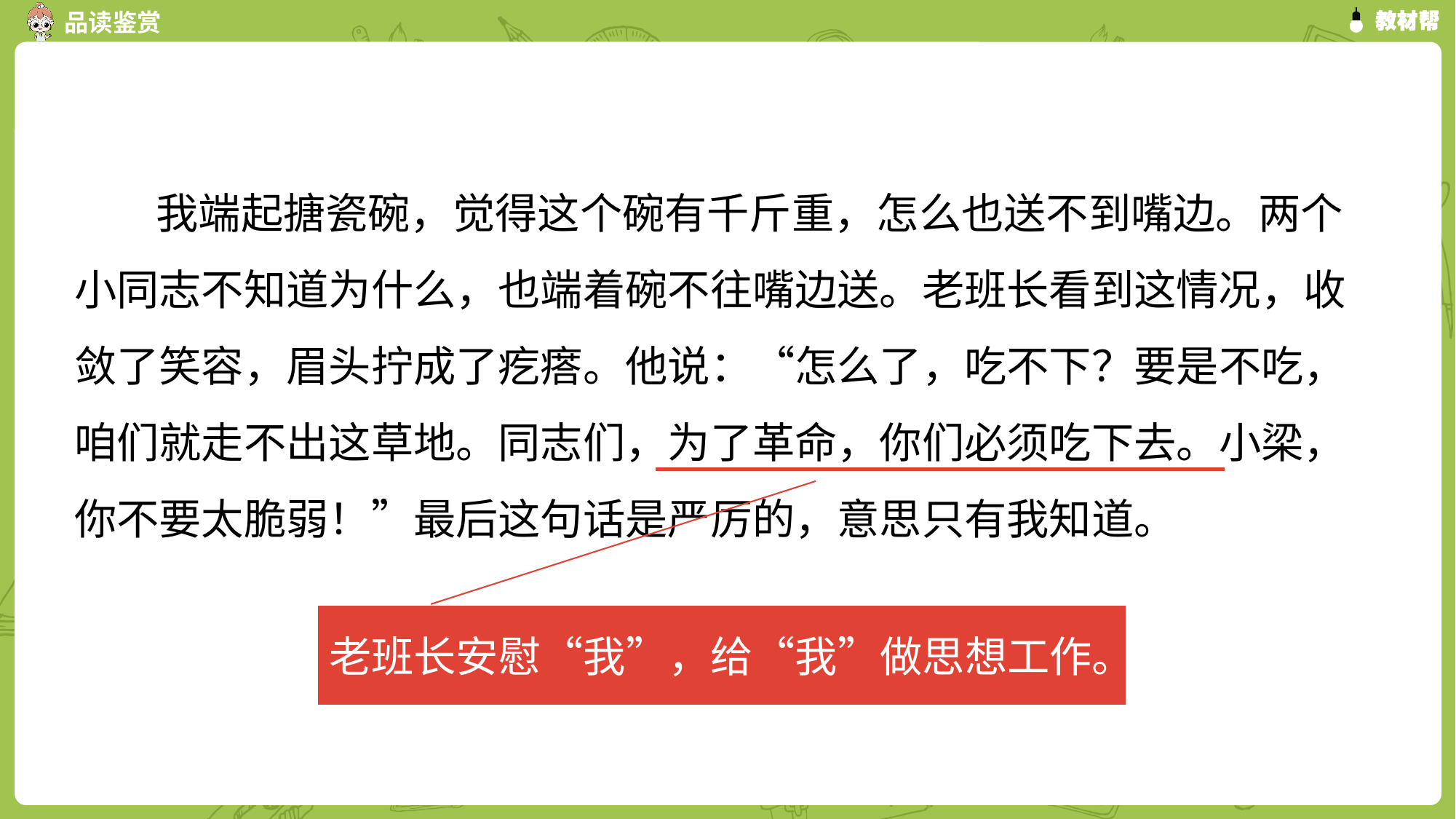

我端起搪瓷碗，觉得这个碗有千斤重，怎么也送不到嘴边。两个小同志不知道为什么，也端着碗不往嘴边送。老班长看到这情况，收敛了笑容，眉头拧成了疙瘩。他说：“怎么了，吃不下？要是不吃，咱们就走不出这草地。同志们，为了革命，你们必须吃下去。小梁，你不要太脆弱！”最后这句话是严厉的，意思只有我知道。
老班长安慰“我”，给“我”做思想工作。